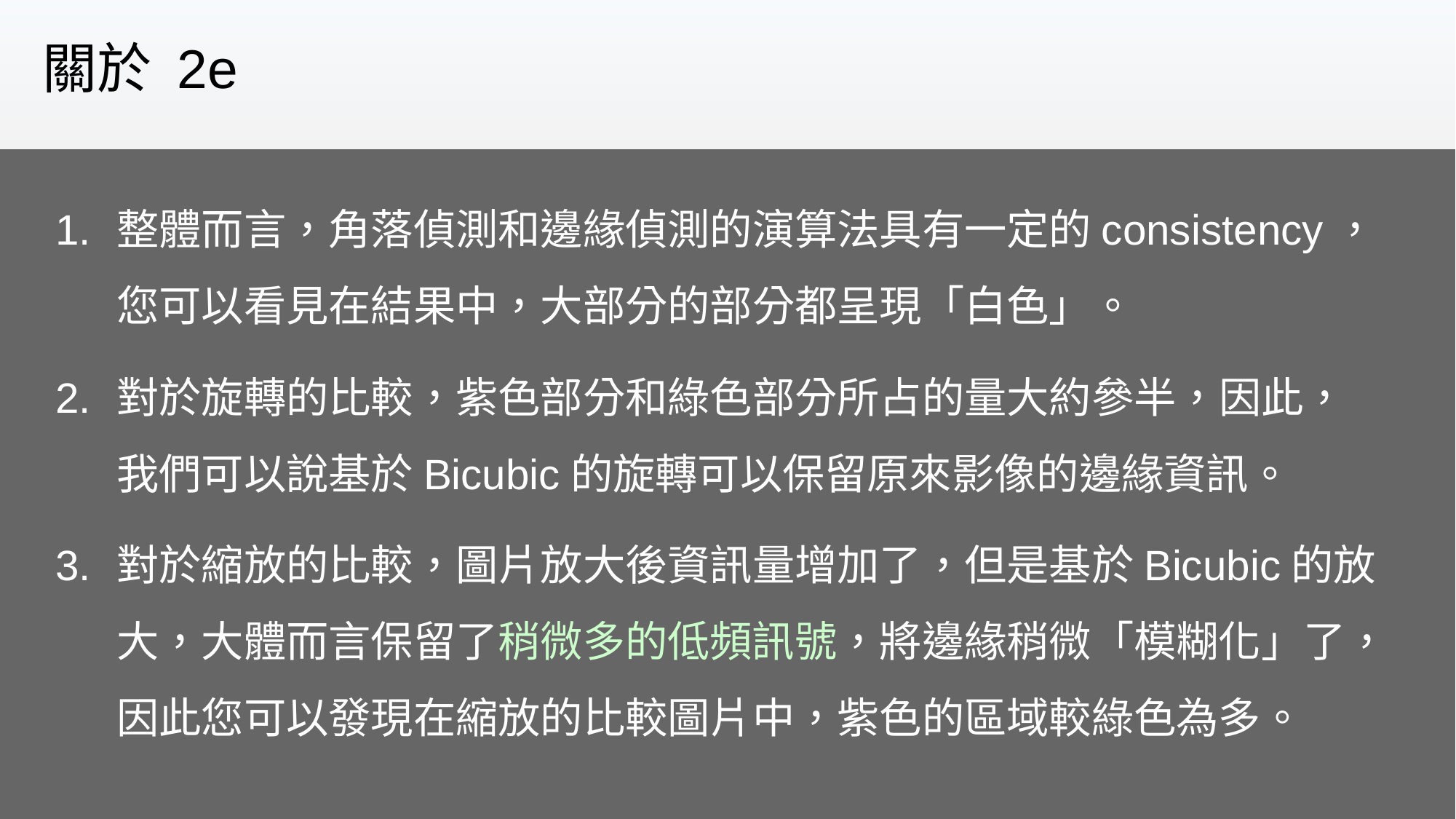

關於 2e
整體而言，角落偵測和邊緣偵測的演算法具有一定的consistency，您可以看見在結果中，大部分的部分都呈現「白色」。
對於旋轉的比較，紫色部分和綠色部分所占的量大約參半，因此，
我們可以說基於Bicubic的旋轉可以保留原來影像的邊緣資訊。
對於縮放的比較，圖片放大後資訊量增加了，但是基於Bicubic的放大，大體而言保留了稍微多的低頻訊號，將邊緣稍微「模糊化」了，
因此您可以發現在縮放的比較圖片中，紫色的區域較綠色為多。